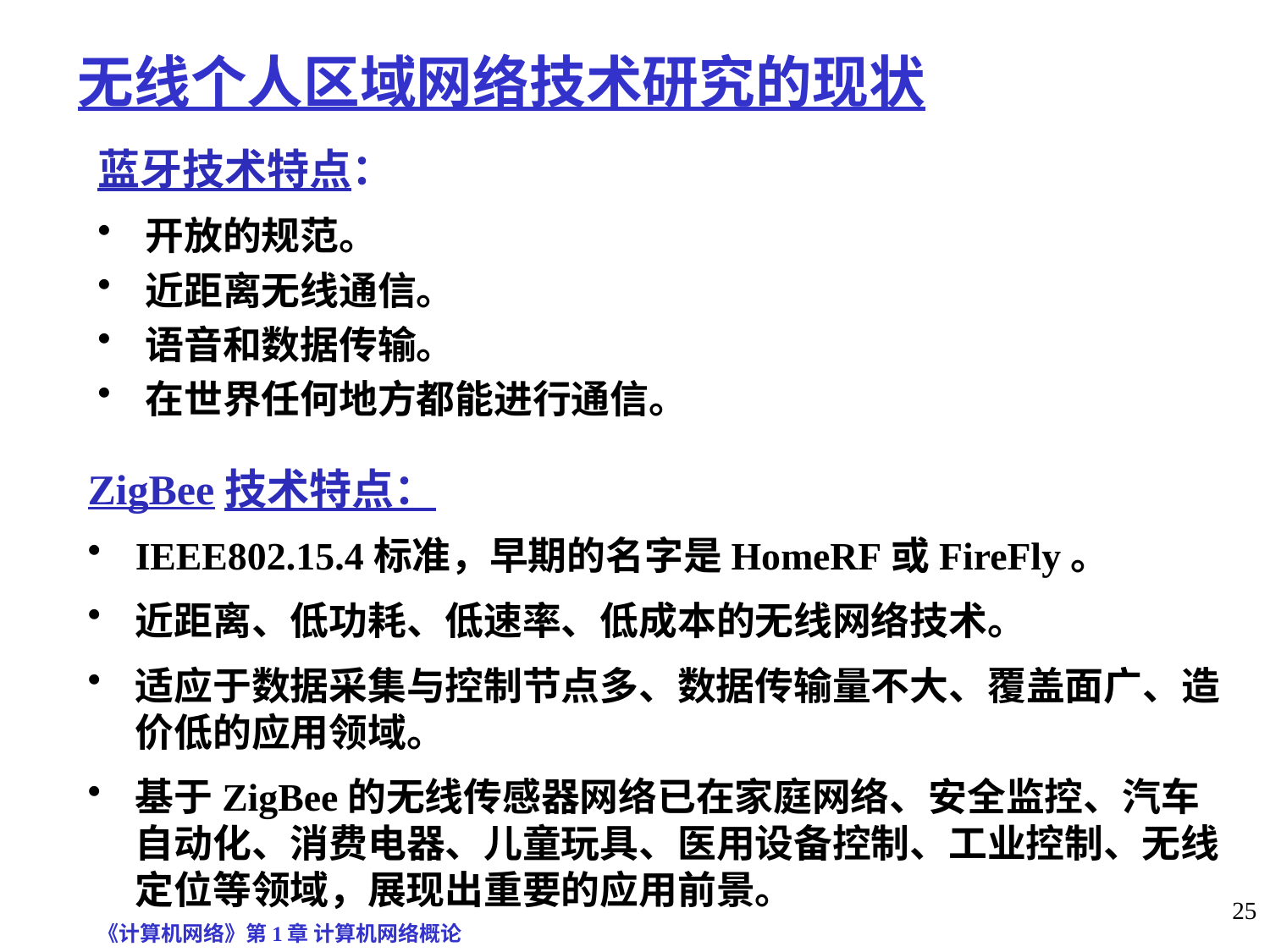

# 无线个人区域网络技术研究的现状
蓝牙技术特点：
开放的规范。
近距离无线通信。
语音和数据传输。
在世界任何地方都能进行通信。
ZigBee技术特点：
IEEE802.15.4标准，早期的名字是HomeRF或FireFly。
近距离、低功耗、低速率、低成本的无线网络技术。
适应于数据采集与控制节点多、数据传输量不大、覆盖面广、造价低的应用领域。
基于ZigBee的无线传感器网络已在家庭网络、安全监控、汽车自动化、消费电器、儿童玩具、医用设备控制、工业控制、无线定位等领域，展现出重要的应用前景。

《计算机网络》第1章 计算机网络概论
25